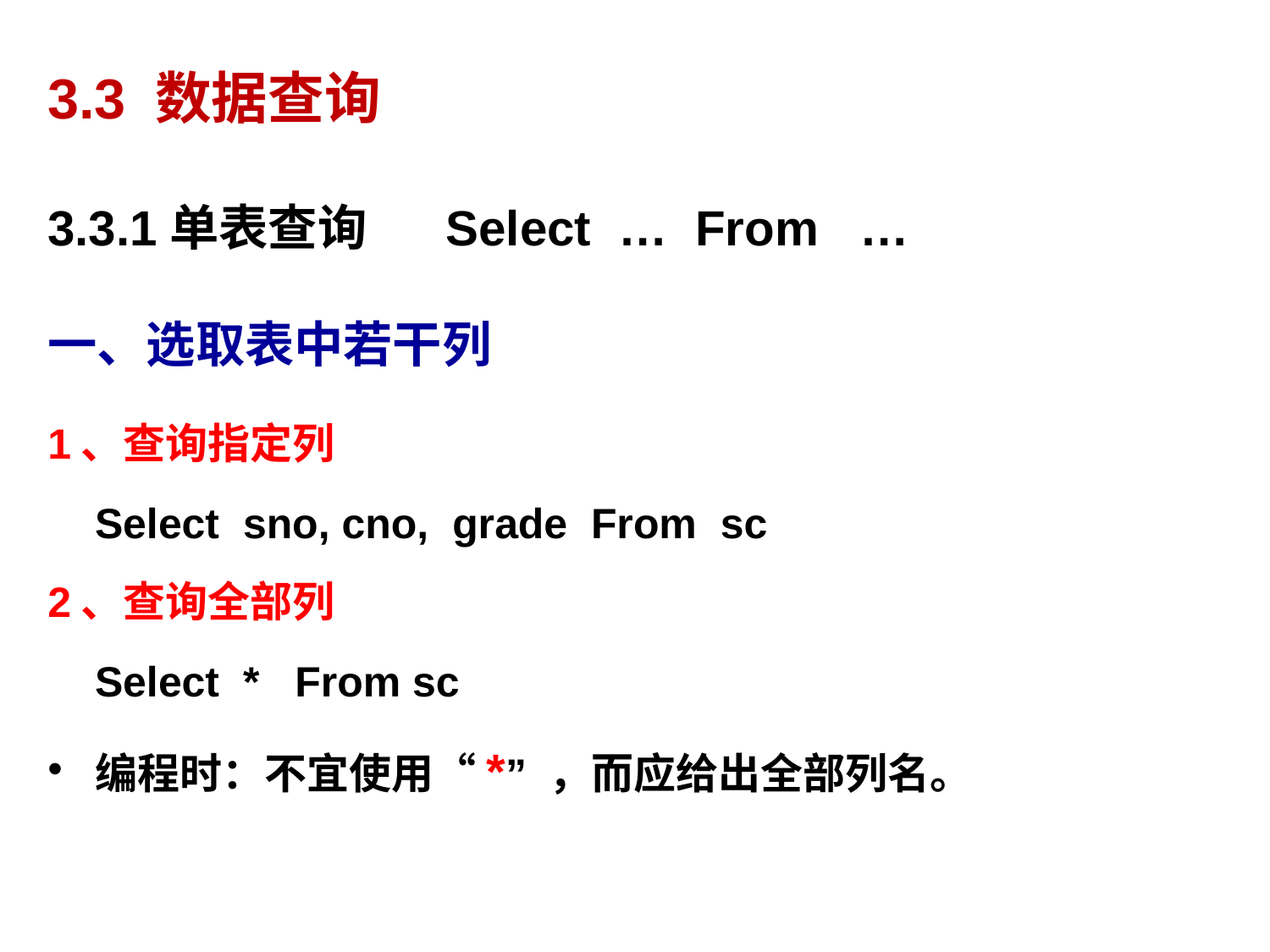

# 3.3 数据查询
3.3.1单表查询      Select  …  From   …
一、选取表中若干列
1、查询指定列
    Select  sno, cno,  grade  From  sc
2、查询全部列
    Select  *   From sc
编程时：不宜使用“*” ，而应给出全部列名。